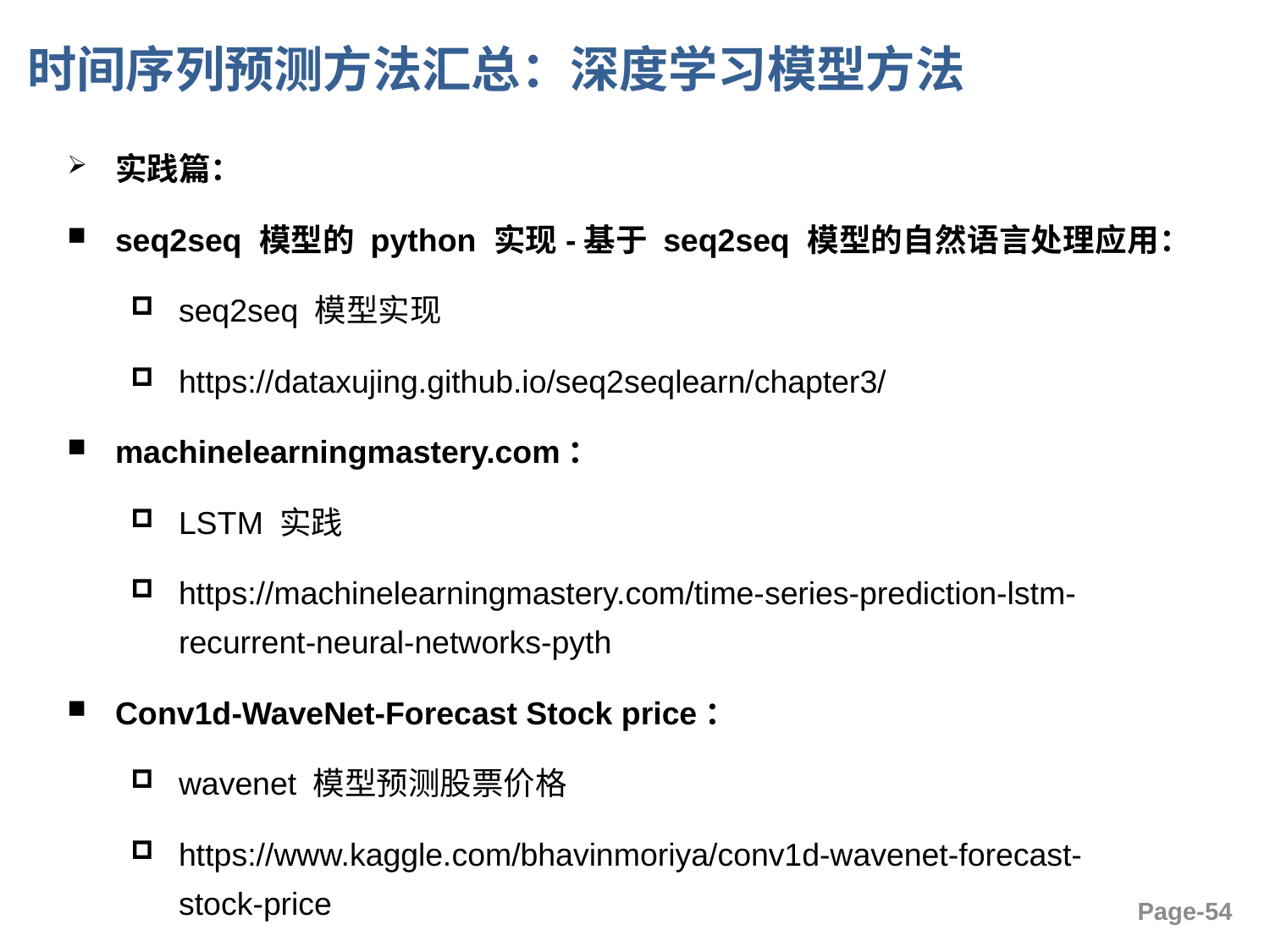

# 时间序列预测方法汇总：深度学习模型方法
实践篇：
seq2seq 模型的 python 实现-基于 seq2seq 模型的自然语言处理应用：
seq2seq 模型实现
https://dataxujing.github.io/seq2seqlearn/chapter3/
machinelearningmastery.com：
LSTM 实践
https://machinelearningmastery.com/time-series-prediction-lstm-recurrent-neural-networks-pyth
Conv1d-WaveNet-Forecast Stock price：
wavenet 模型预测股票价格
https://www.kaggle.com/bhavinmoriya/conv1d-wavenet-forecast-stock-price
Page-54